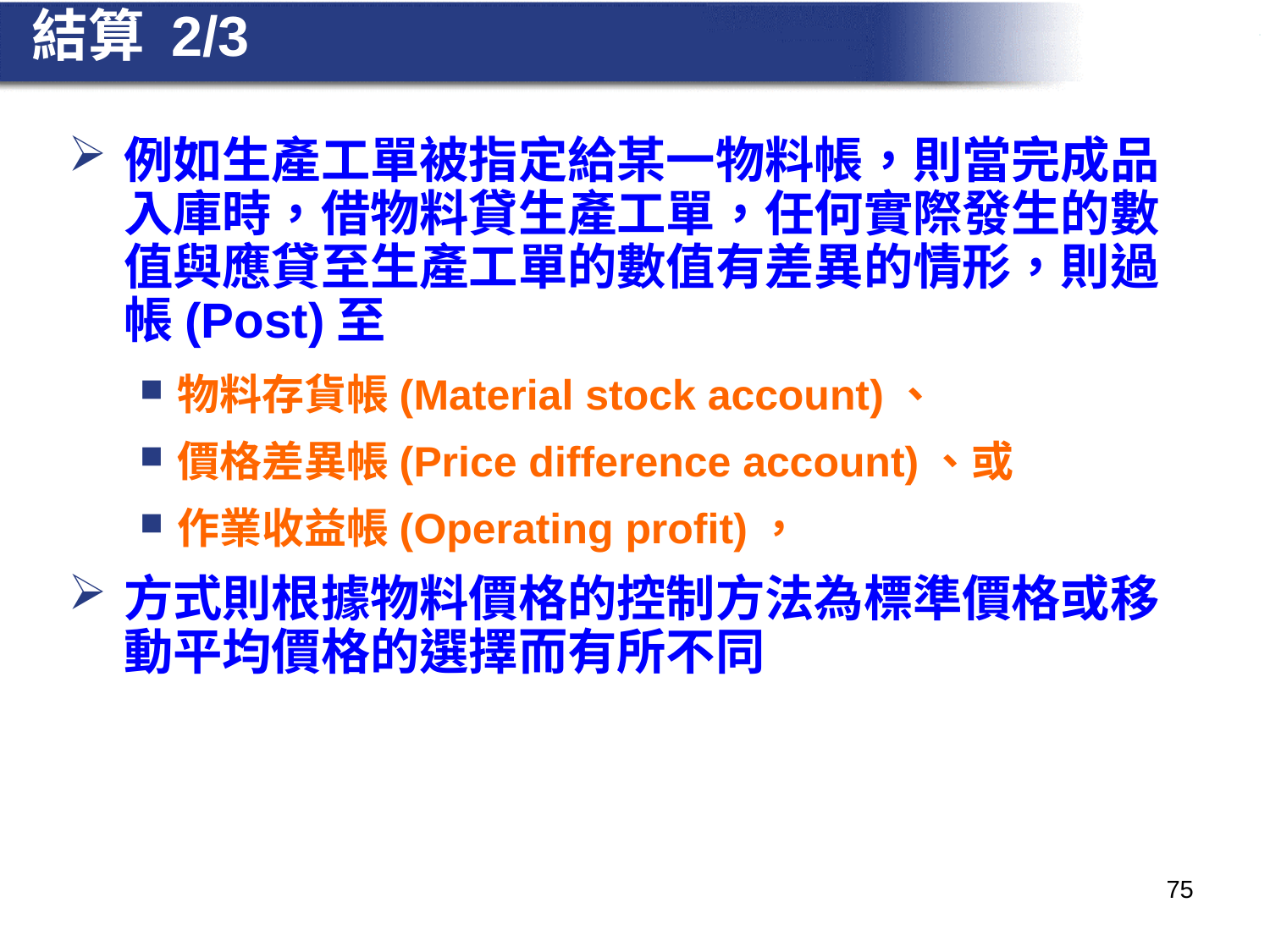

# 結算 2/3
例如生產工單被指定給某一物料帳，則當完成品入庫時，借物料貸生產工單，任何實際發生的數值與應貸至生產工單的數值有差異的情形，則過帳(Post)至
物料存貨帳(Material stock account)、
價格差異帳(Price difference account)、或
作業收益帳(Operating profit)，
方式則根據物料價格的控制方法為標準價格或移動平均價格的選擇而有所不同
75